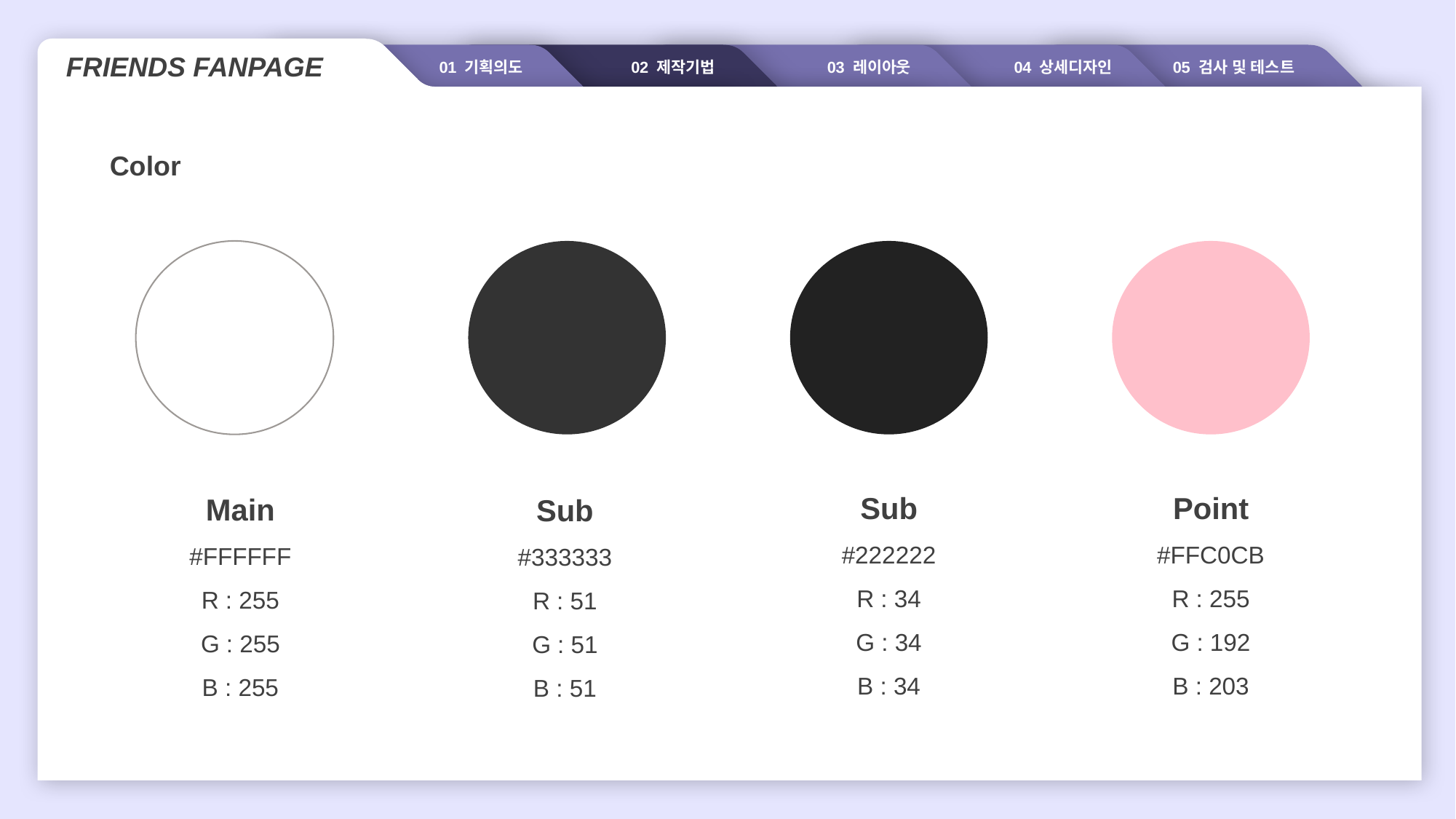

FRIENDS FANPAGE
01 기획의도
02 제작기법
03 레이아웃
04 상세디자인
      05 검사 및 테스트
Color

Main
#FFFFFF
R : 255
G : 255
B : 255

Sub
#333333
R : 51
G : 51
B : 51

Sub
#222222
R : 34
G : 34
B : 34

Point
#FFC0CB
R : 255
G : 192
B : 203